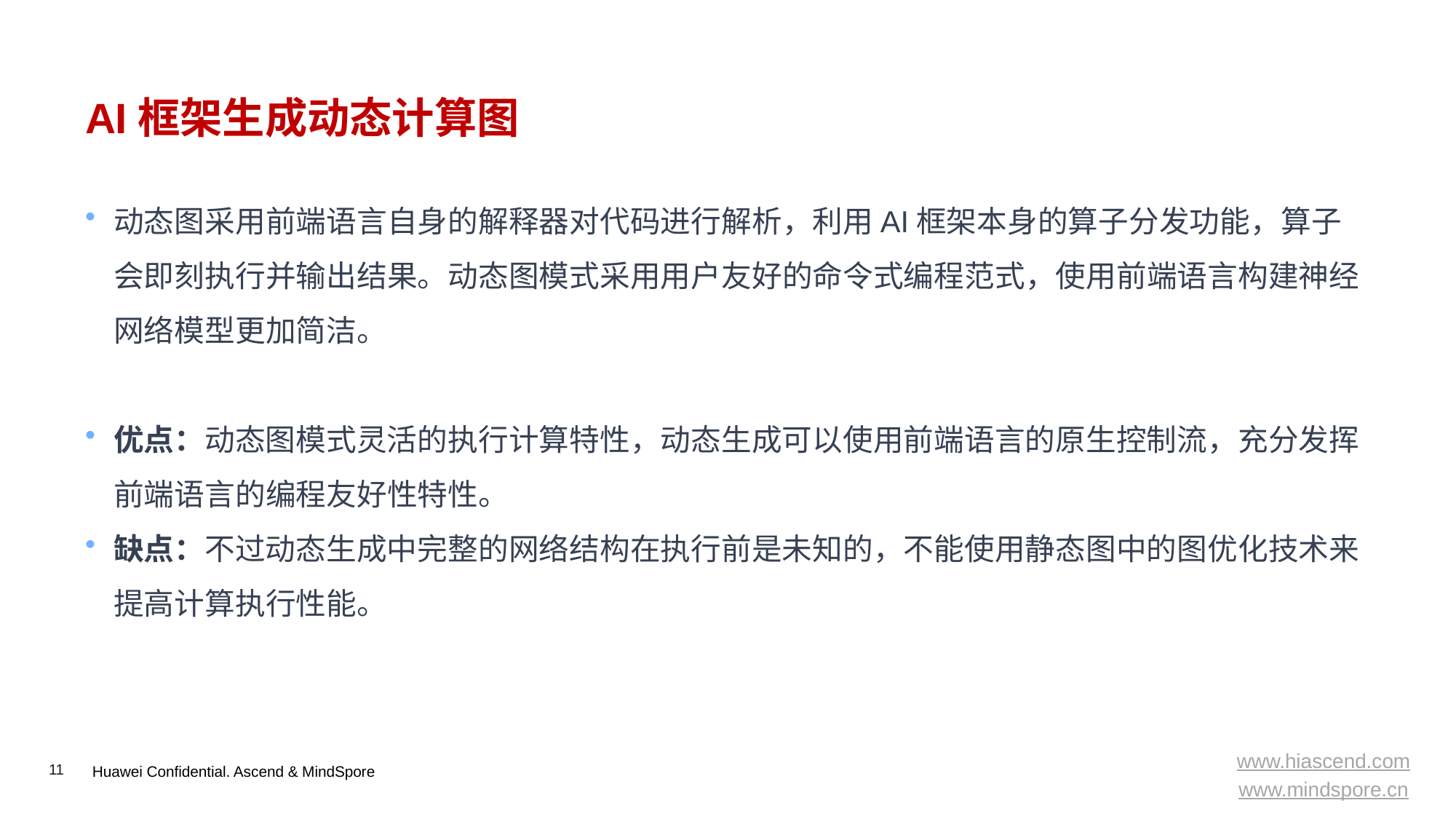

# AI框架生成动态计算图
动态图采用前端语言自身的解释器对代码进行解析，利用AI框架本身的算子分发功能，算子会即刻执行并输出结果。动态图模式采用用户友好的命令式编程范式，使用前端语言构建神经网络模型更加简洁。

优点：动态图模式灵活的执行计算特性，动态生成可以使用前端语言的原生控制流，充分发挥前端语言的编程友好性特性。
缺点：不过动态生成中完整的网络结构在执行前是未知的，不能使用静态图中的图优化技术来提高计算执行性能。